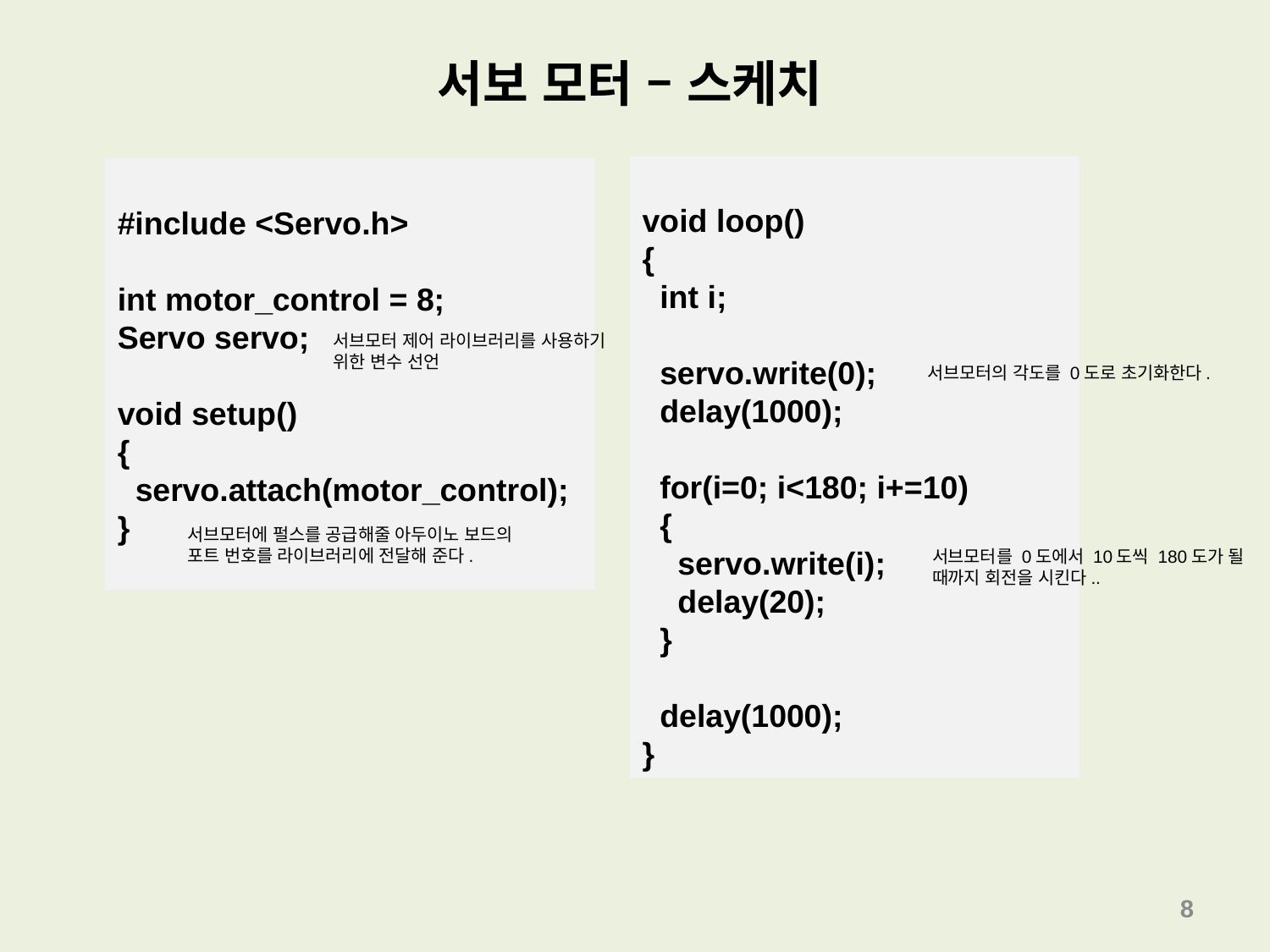

서보 모터 – 스케치

void loop()
{
  int i;

  servo.write(0);
  delay(1000);

  for(i=0; i<180; i+=10)
  {
    servo.write(i);
    delay(20);
  }

  delay(1000);
}

#include <Servo.h>

int motor_control = 8;
Servo servo;

void setup()
{
  servo.attach(motor_control);
}

서브모터 제어 라이브러리를 사용하기 위한 변수 선언
서브모터의 각도를 0도로 초기화한다.
서브모터에 펄스를 공급해줄 아두이노 보드의 포트 번호를 라이브러리에 전달해 준다.
서브모터를 0도에서 10도씩 180도가 될 때까지 회전을 시킨다..
8